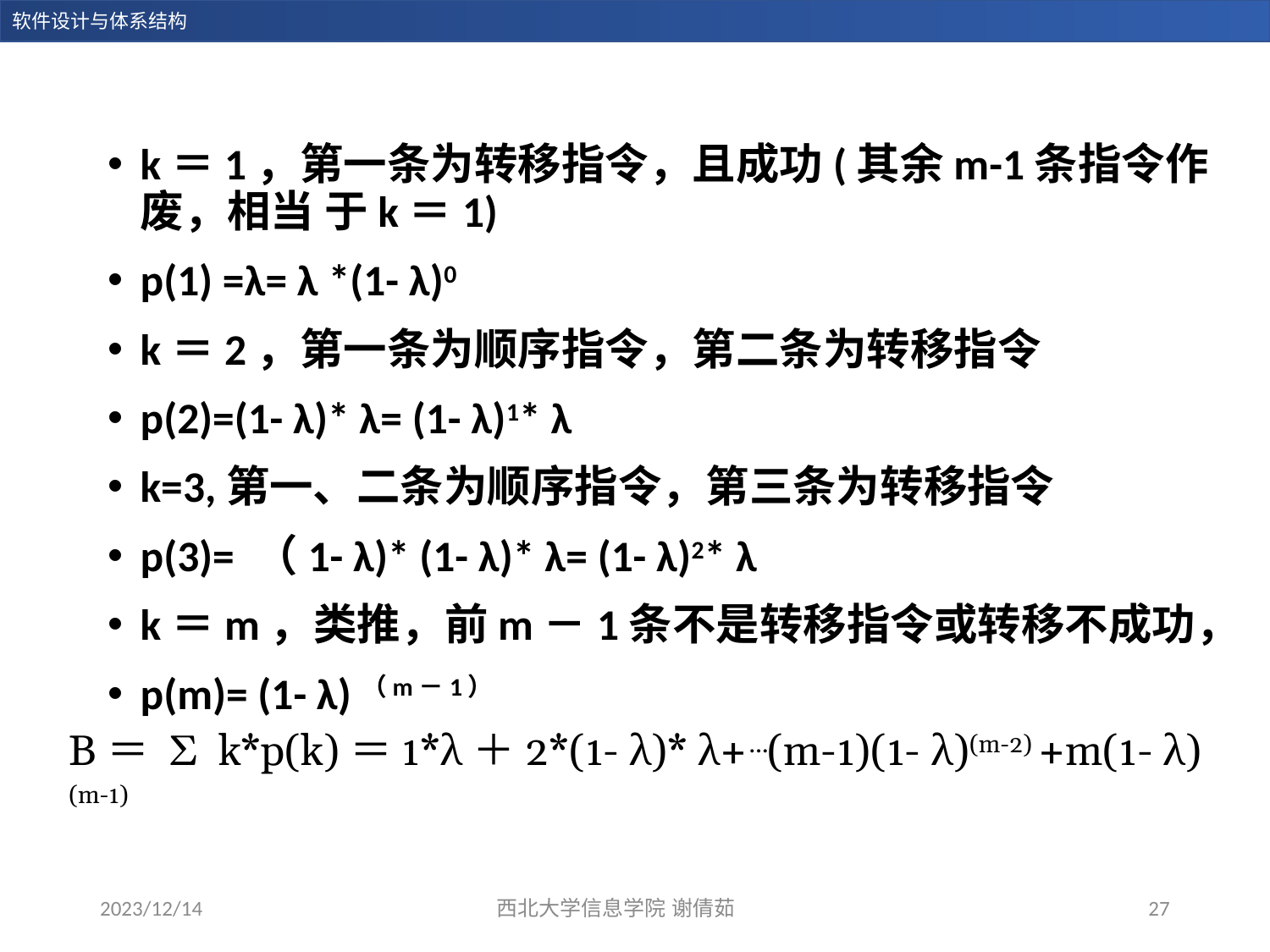

k＝1，第一条为转移指令，且成功(其余m-1条指令作废，相当 于k＝1)
p(1) =λ= λ *(1- λ)0
k＝2，第一条为顺序指令，第二条为转移指令
p(2)=(1- λ)* λ= (1- λ)1* λ
k=3,第一、二条为顺序指令，第三条为转移指令
p(3)= （1- λ)* (1- λ)* λ= (1- λ)2* λ
k＝m，类推，前m－1条不是转移指令或转移不成功，
p(m)= (1- λ)（m－1）

B＝ Σ  k*p(k)＝1*λ＋2*(1- λ)* λ+…(m-1)(1- λ)(m-2) +m(1- λ)(m-1)
2023/12/14
27
西北大学信息学院 谢倩茹